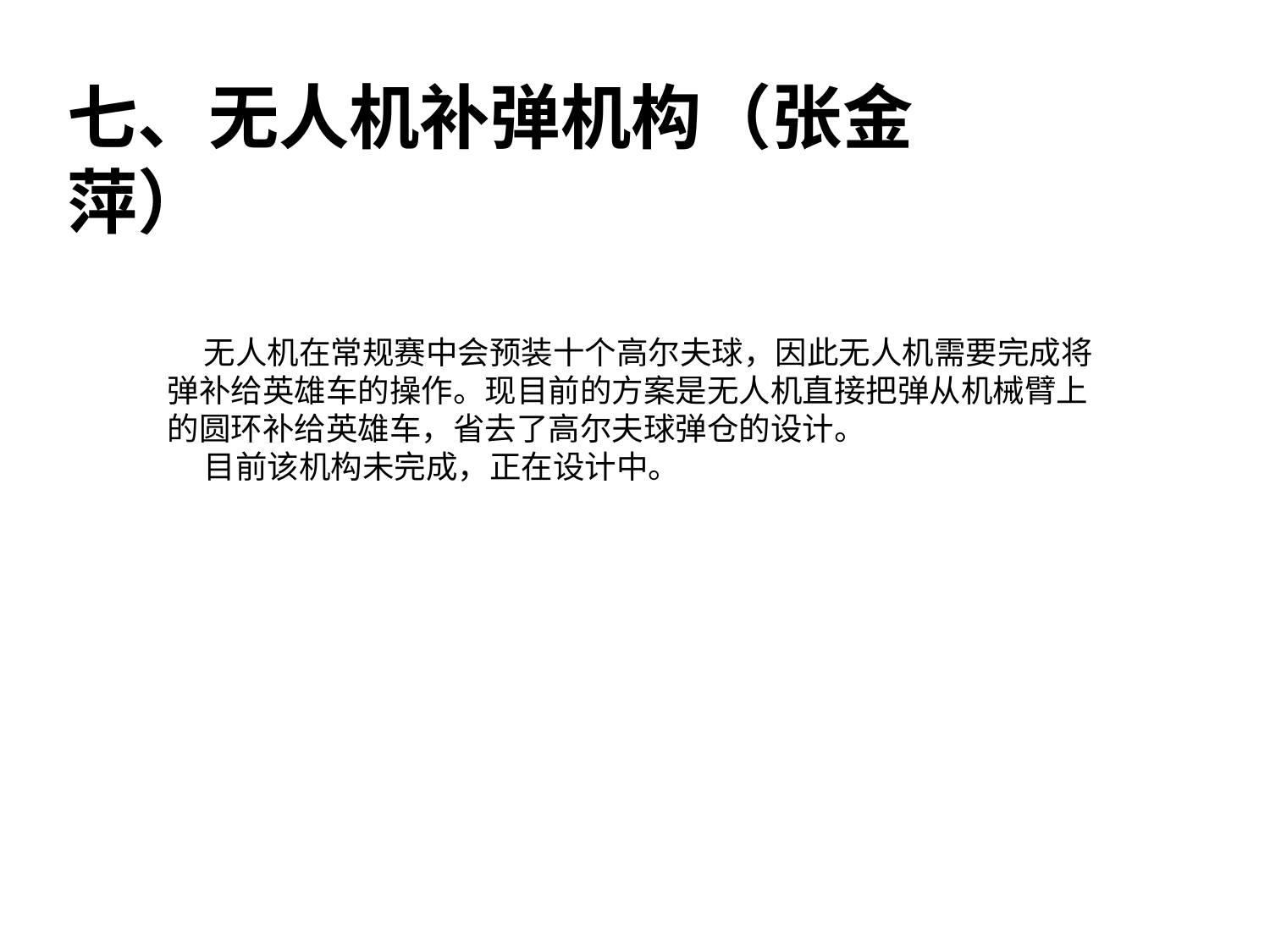

七、无人机补弹机构（张金萍）
    无人机在常规赛中会预装十个高尔夫球，因此无人机需要完成将弹补给英雄车的操作。现目前的方案是无人机直接把弹从机械臂上的圆环补给英雄车，省去了高尔夫球弹仓的设计。
    目前该机构未完成，正在设计中。